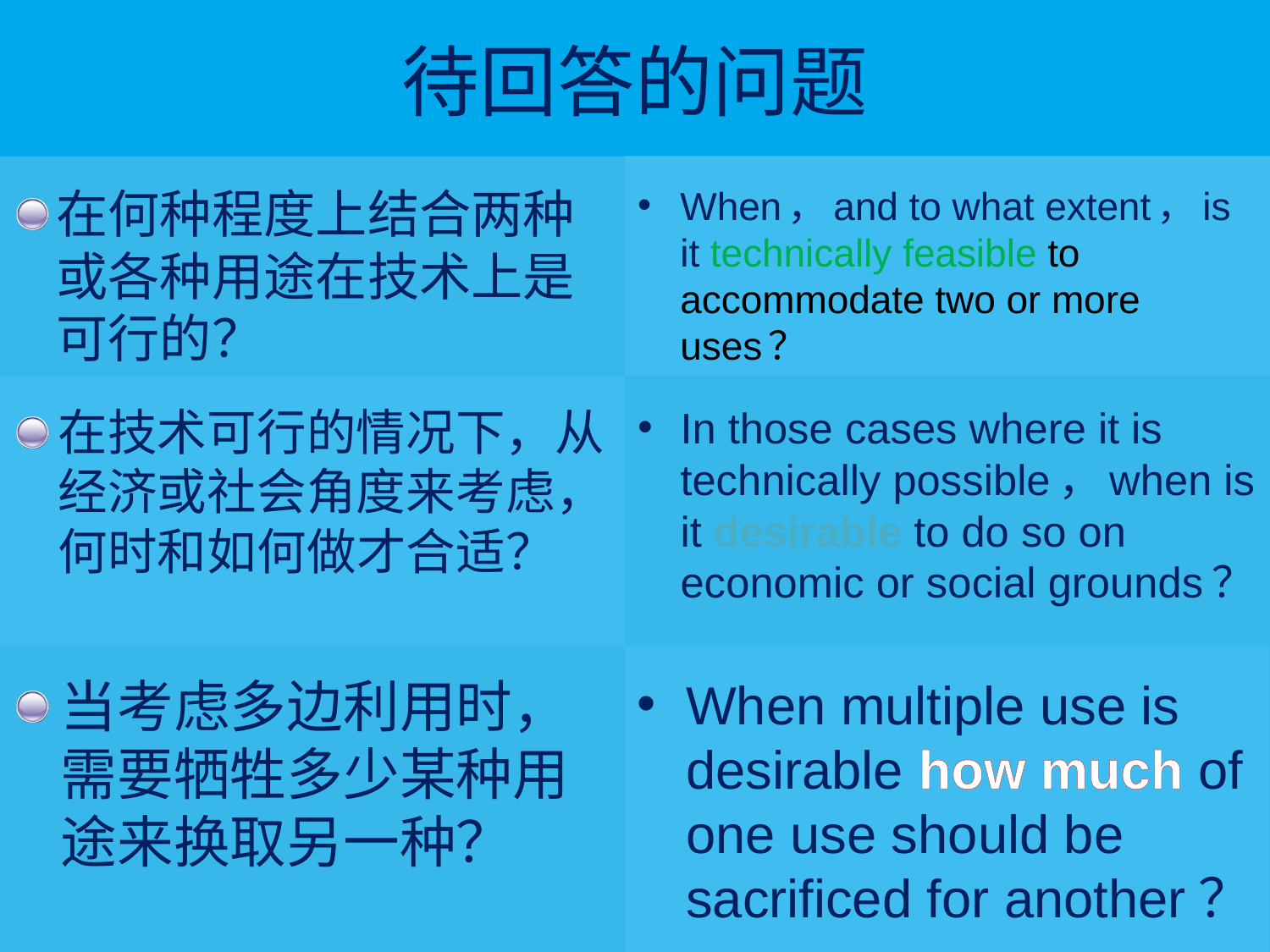

# 待回答的问题
When，and to what extent，is it technically feasible to accommodate two or more uses？
在何种程度上结合两种或各种用途在技术上是可行的？
在技术可行的情况下，从经济或社会角度来考虑，何时和如何做才合适？
In those cases where it is technically possible，when is it desirable to do so on economic or social grounds？
When multiple use is desirable how much of one use should be sacrificed for another？
当考虑多边利用时，需要牺牲多少某种用途来换取另一种？